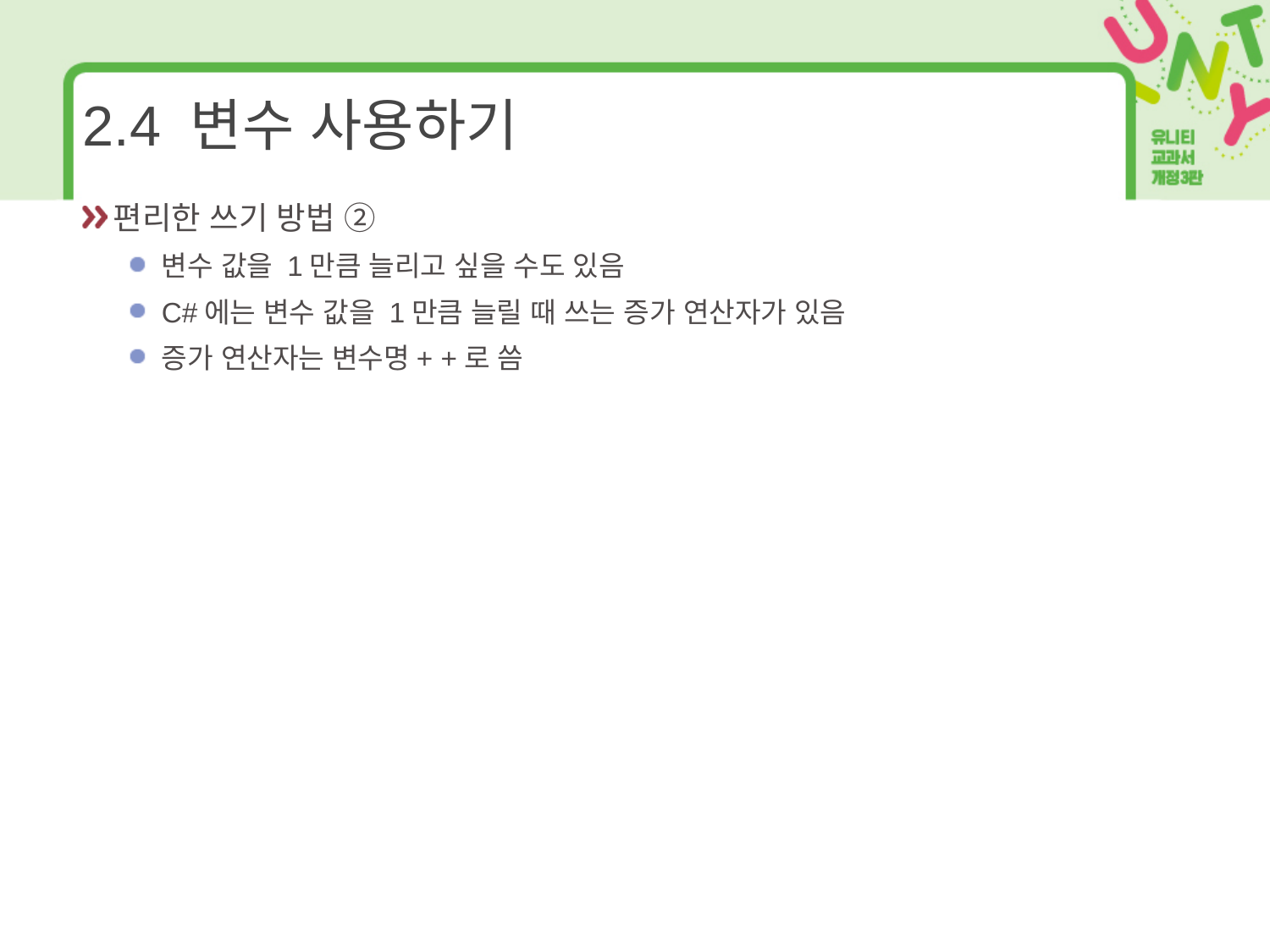

# 2.4 변수 사용하기
편리한 쓰기 방법 ②
변수 값을 1만큼 늘리고 싶을 수도 있음
C#에는 변수 값을 1만큼 늘릴 때 쓰는 증가 연산자가 있음
증가 연산자는 변수명+ +로 씀